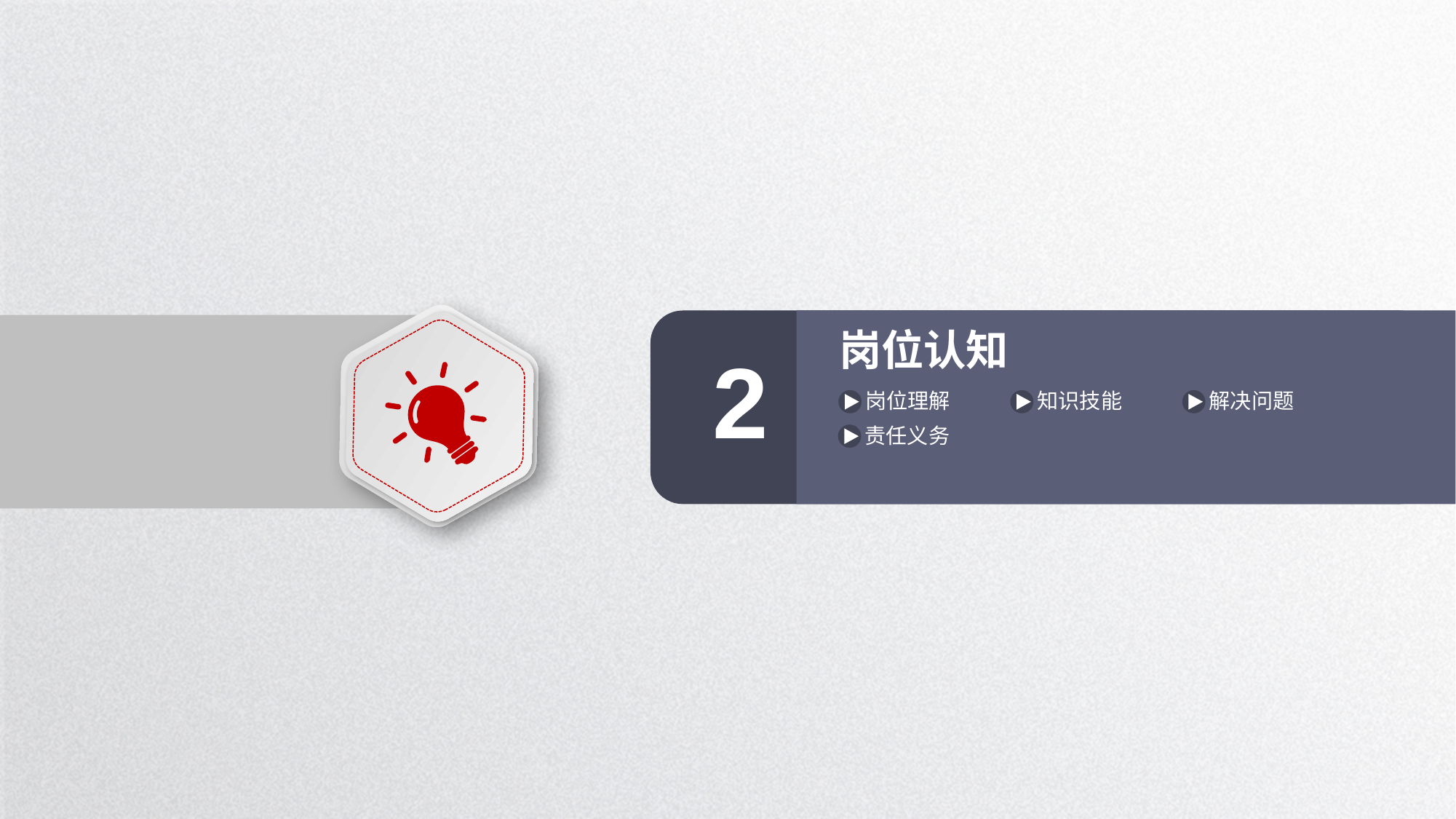

岗位认知

2

岗位理解

知识技能

解决问题

责任义务

延时符